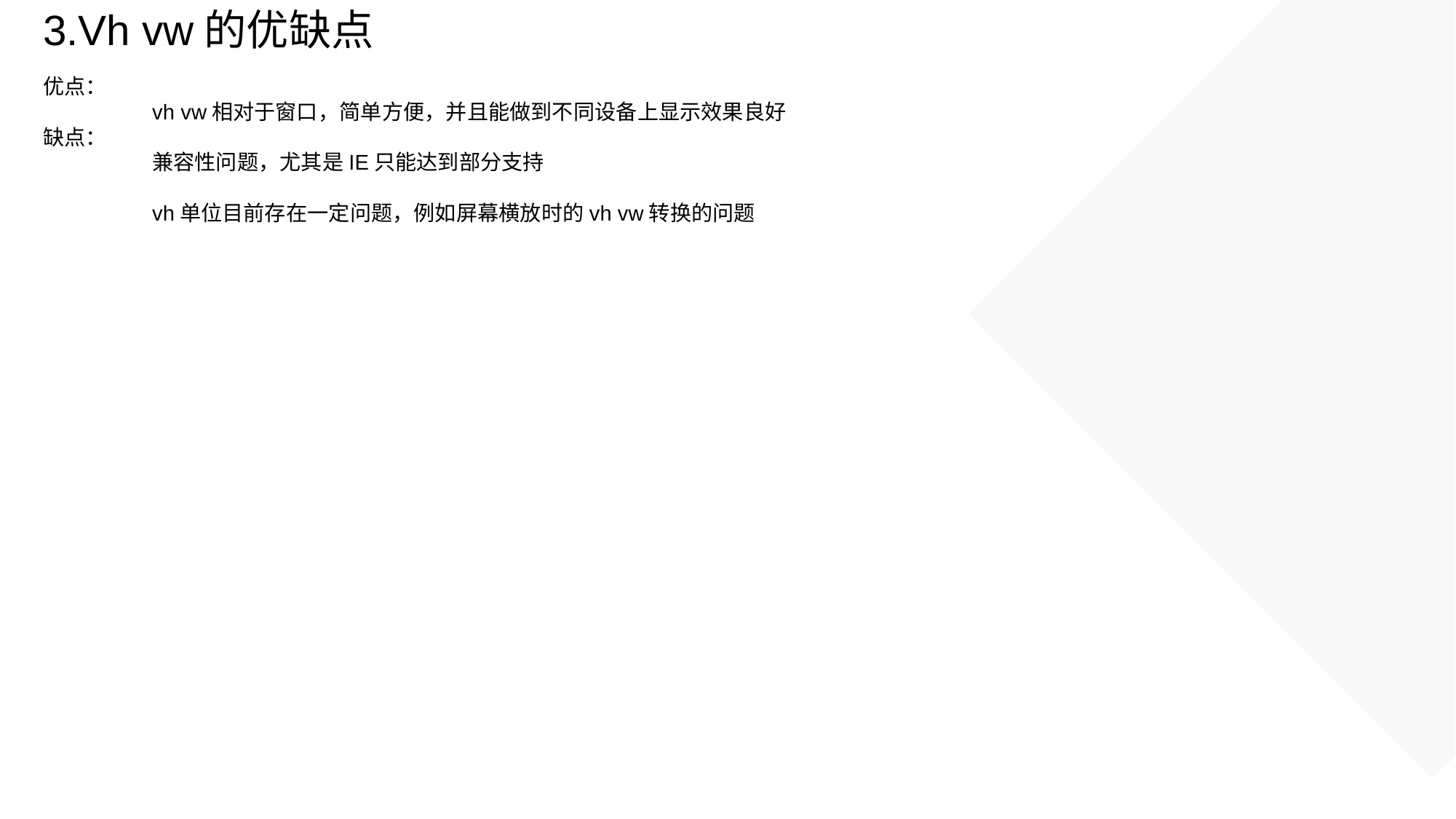

3.Vh vw的优缺点
优点：
	vh vw相对于窗口，简单方便，并且能做到不同设备上显示效果良好
缺点：
	兼容性问题，尤其是IE只能达到部分支持

	vh单位目前存在一定问题，例如屏幕横放时的vh vw转换的问题